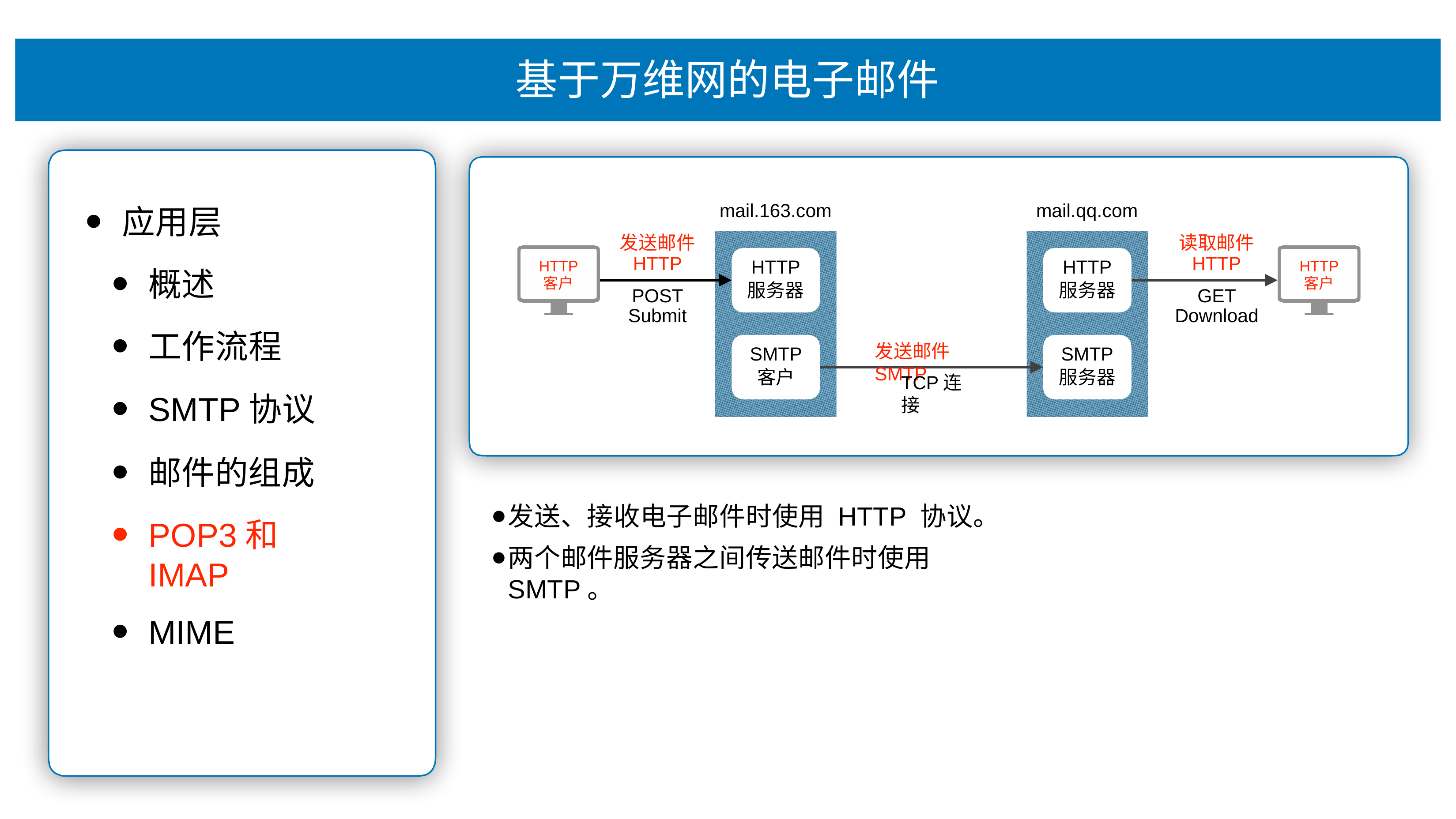

# 基于万维⽹的电⼦邮件

应⽤层
概述
⼯作流程
SMTP协议
邮件的组成
POP3和IMAP
MIME
mail.163.com
mail.qq.com

发送邮件
HTTP
读取邮件
HTTP

HTTP
服务器
HTTP
服务器
HTTP
客户
HTTP
客户

POST
Submit
GET
Download

发送邮件SMTP
SMTP
客户
SMTP
服务器

TCP连接
发送、接收电⼦邮件时使⽤ HTTP 协议。
两个邮件服务器之间传送邮件时使⽤ SMTP。